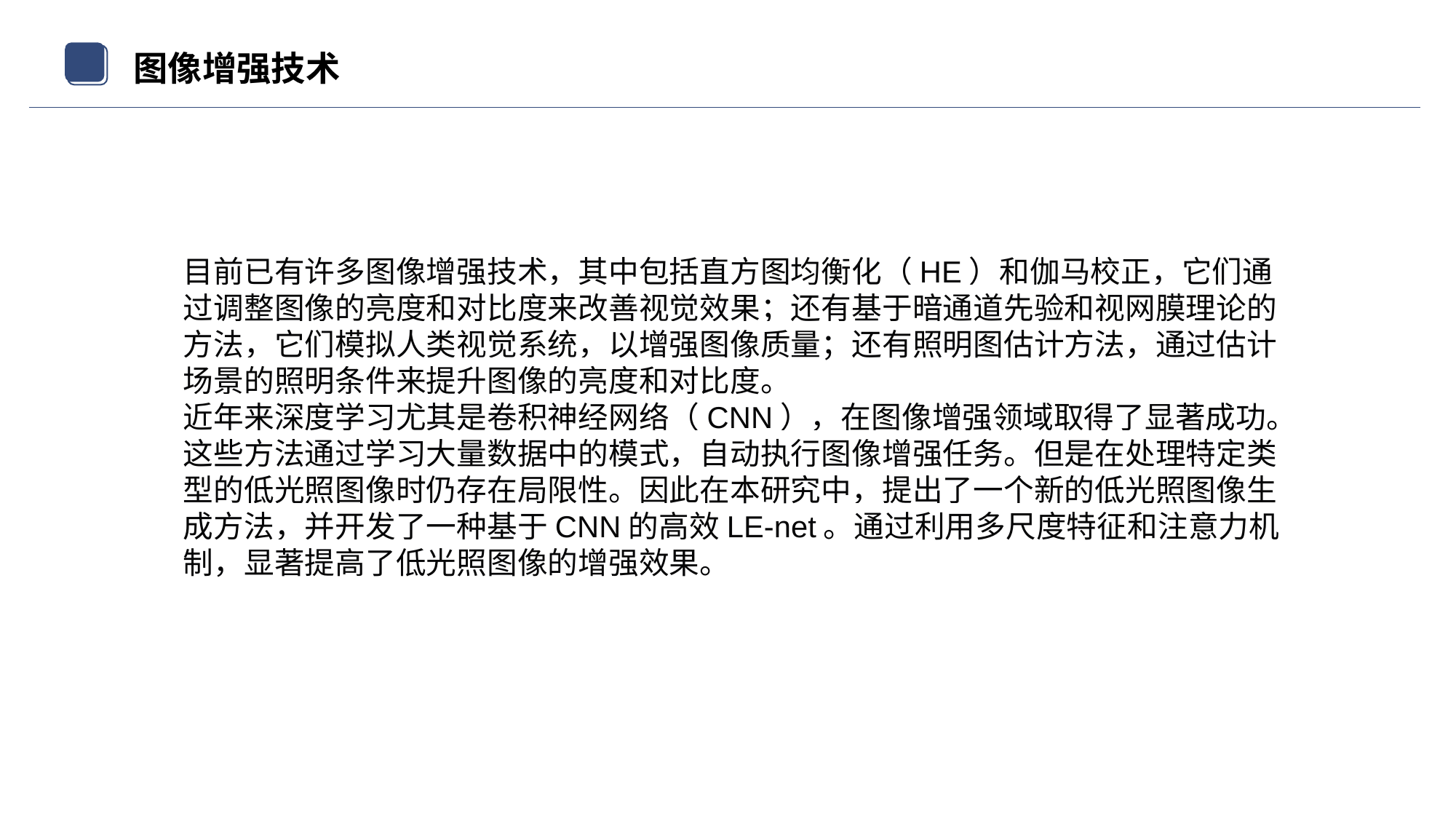

图像增强技术
目前已有许多图像增强技术，其中包括直方图均衡化（HE）和伽马校正，它们通过调整图像的亮度和对比度来改善视觉效果；还有基于暗通道先验和视网膜理论的方法，它们模拟人类视觉系统，以增强图像质量；还有照明图估计方法，通过估计场景的照明条件来提升图像的亮度和对比度。
近年来深度学习尤其是卷积神经网络（CNN），在图像增强领域取得了显著成功。这些方法通过学习大量数据中的模式，自动执行图像增强任务。但是在处理特定类型的低光照图像时仍存在局限性。因此在本研究中，提出了一个新的低光照图像生成方法，并开发了一种基于CNN的高效LE-net。通过利用多尺度特征和注意力机制，显著提高了低光照图像的增强效果。